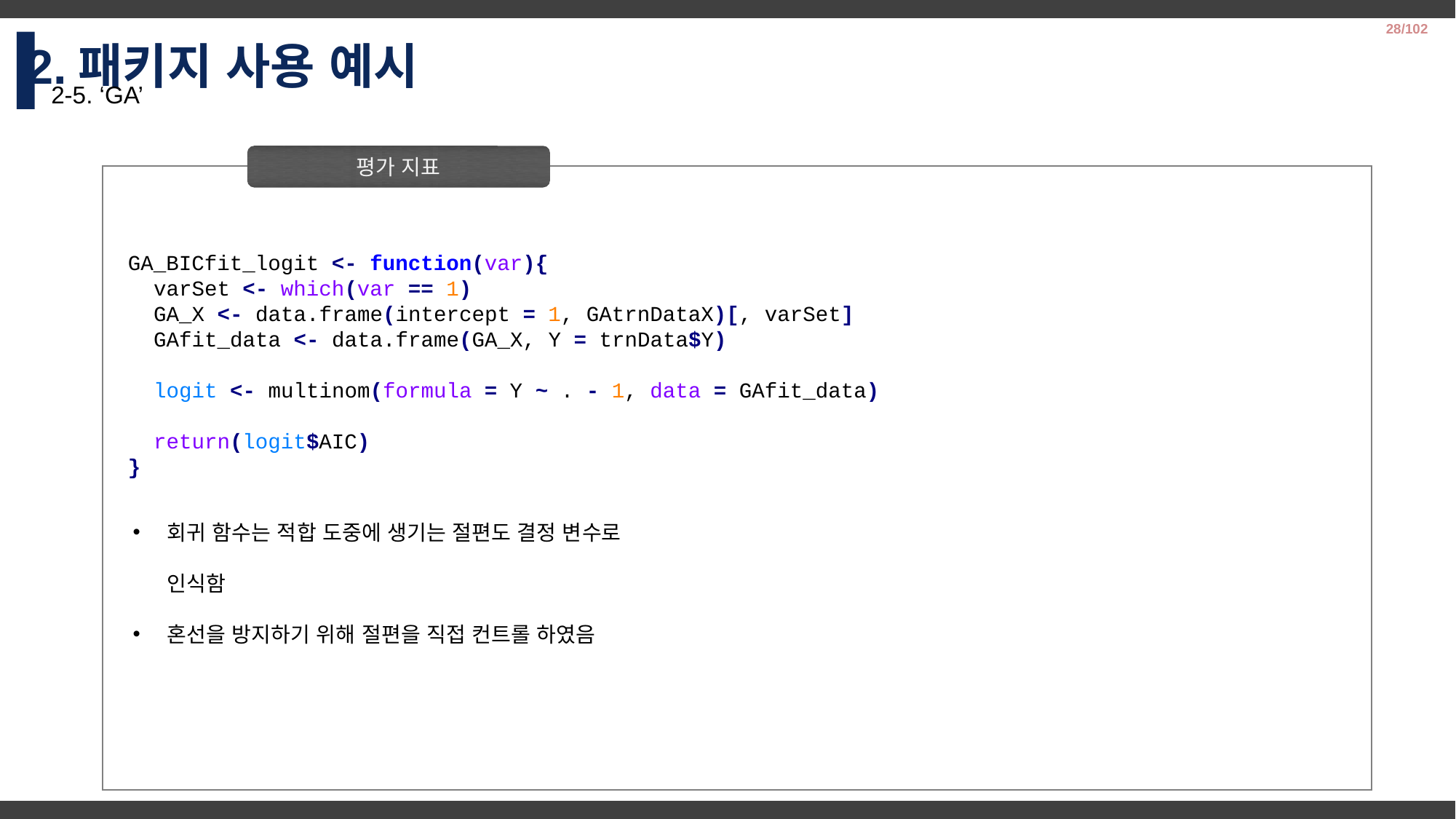

2.패키지 사용 예시
28/102

2-5. ‘GA’
평가 지표

GA_BICfit_logit <- function(var){
  varSet <- which(var == 1)
  GA_X <- data.frame(intercept = 1, GAtrnDataX)[, varSet]
  GAfit_data <- data.frame(GA_X, Y = trnData$Y)

  logit <- multinom(formula = Y ~ . - 1, data = GAfit_data)

  return(logit$AIC)
}

회귀 함수는 적합 도중에 생기는 절편도 결정 변수로 인식함
혼선을 방지하기 위해 절편을 직접 컨트롤 하였음
2014-2 Business Logistics Team Project